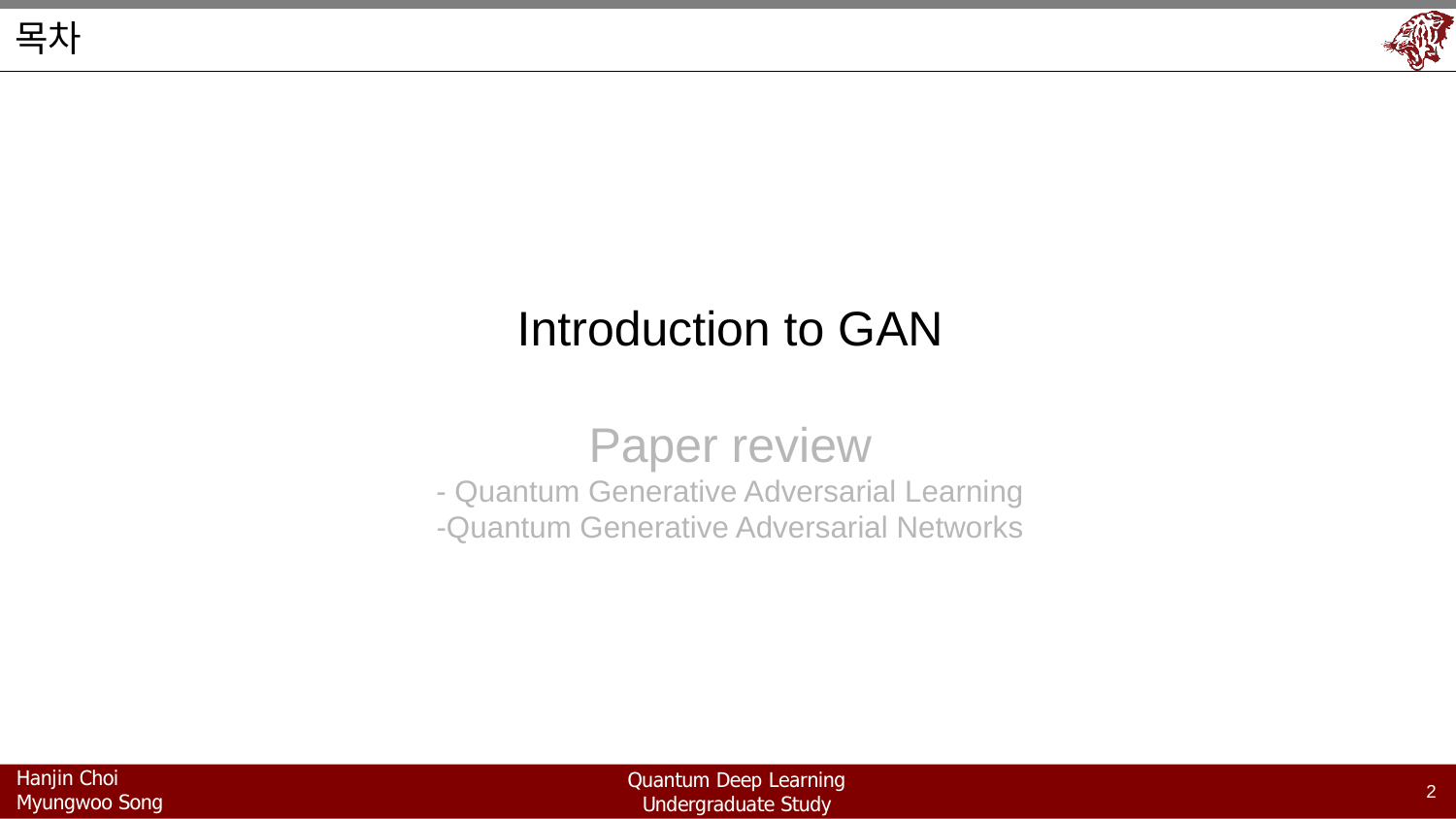

# 목차
Introduction to GAN

Paper review
- Quantum Generative Adversarial Learning
-Quantum Generative Adversarial Networks
2